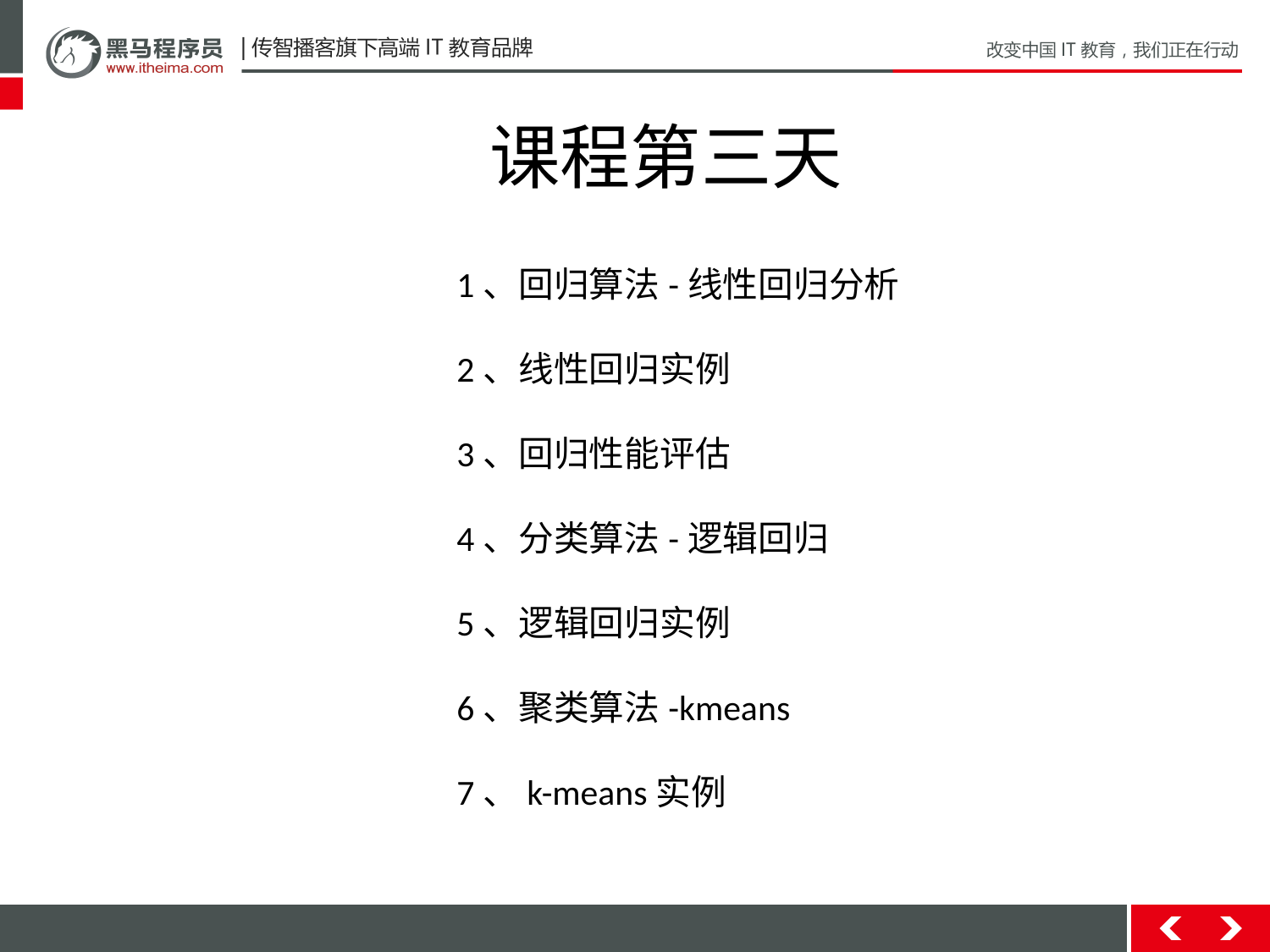

课程第三天
1、回归算法-线性回归分析

2、线性回归实例

3、回归性能评估

4、分类算法-逻辑回归

5、逻辑回归实例

6、聚类算法-kmeans

7、k-means实例